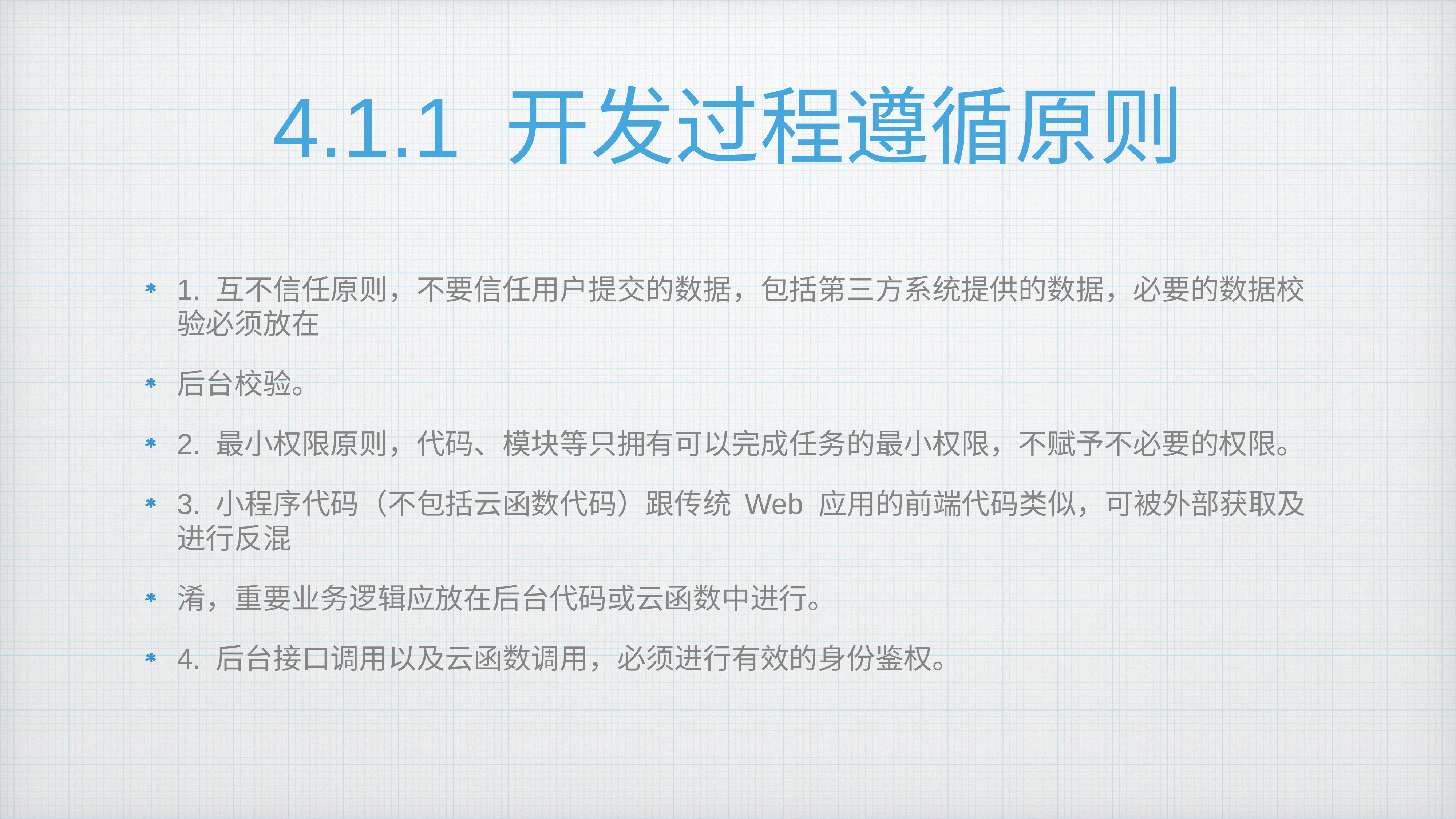

# 4.1.1 开发过程遵循原则
1. 互不信任原则，不要信任用户提交的数据，包括第三方系统提供的数据，必要的数据校验必须放在
后台校验。
2. 最小权限原则，代码、模块等只拥有可以完成任务的最小权限，不赋予不必要的权限。
3. 小程序代码（不包括云函数代码）跟传统 Web 应用的前端代码类似，可被外部获取及进行反混
淆，重要业务逻辑应放在后台代码或云函数中进行。
4. 后台接口调用以及云函数调用，必须进行有效的身份鉴权。